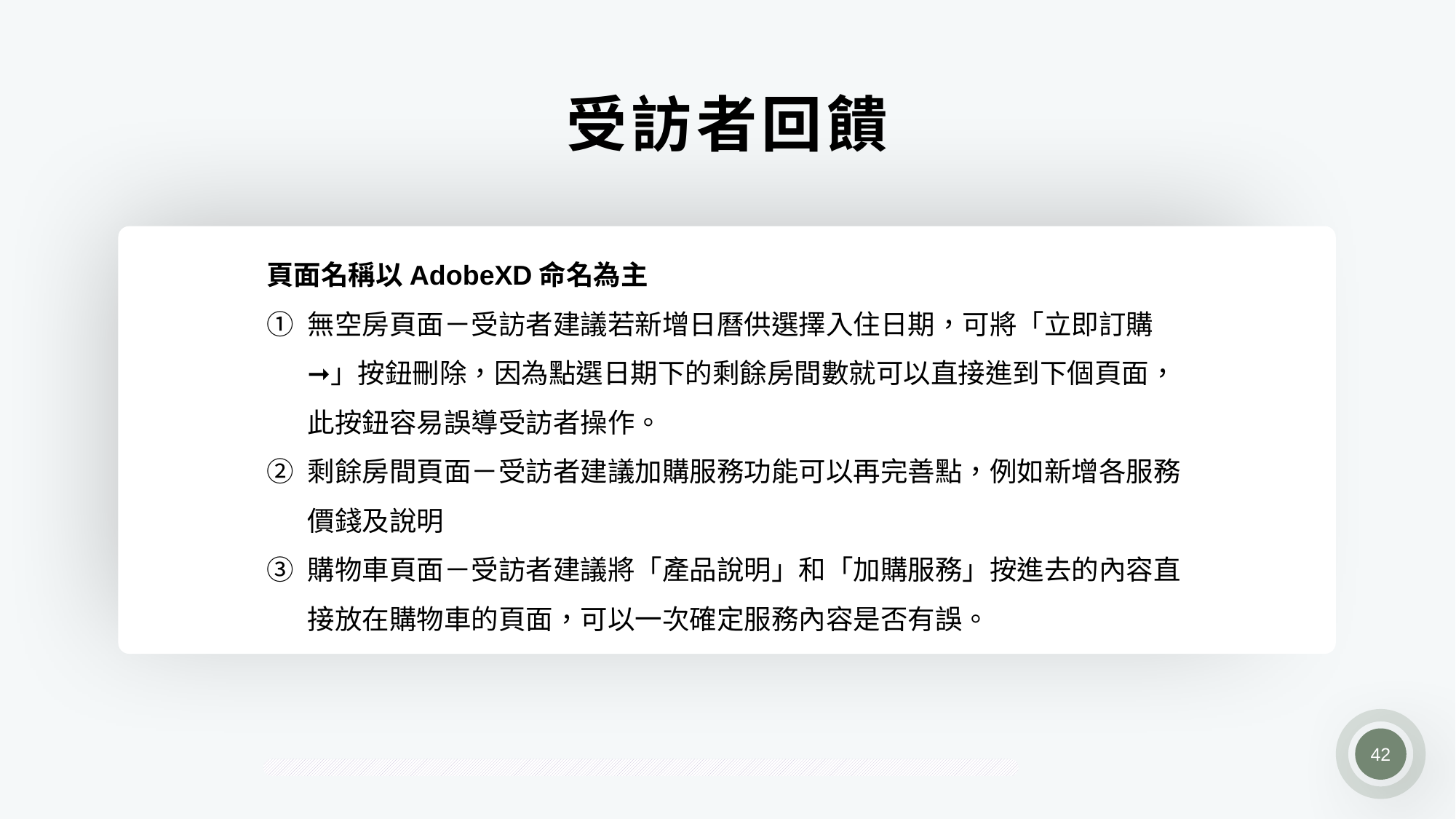

受訪者回饋
訂房頁面放置月曆
註冊帳號時可以連結臉書註冊
頁面名稱以AdobeXD命名為主
無空房頁面－受訪者建議若新增日曆供選擇入住日期，可將「立即訂購➞」按鈕刪除，因為點選日期下的剩餘房間數就可以直接進到下個頁面，此按鈕容易誤導受訪者操作。
剩餘房間頁面－受訪者建議加購服務功能可以再完善點，例如新增各服務價錢及說明
購物車頁面－受訪者建議將「產品說明」和「加購服務」按進去的內容直接放在購物車的頁面，可以一次確定服務內容是否有誤。

42